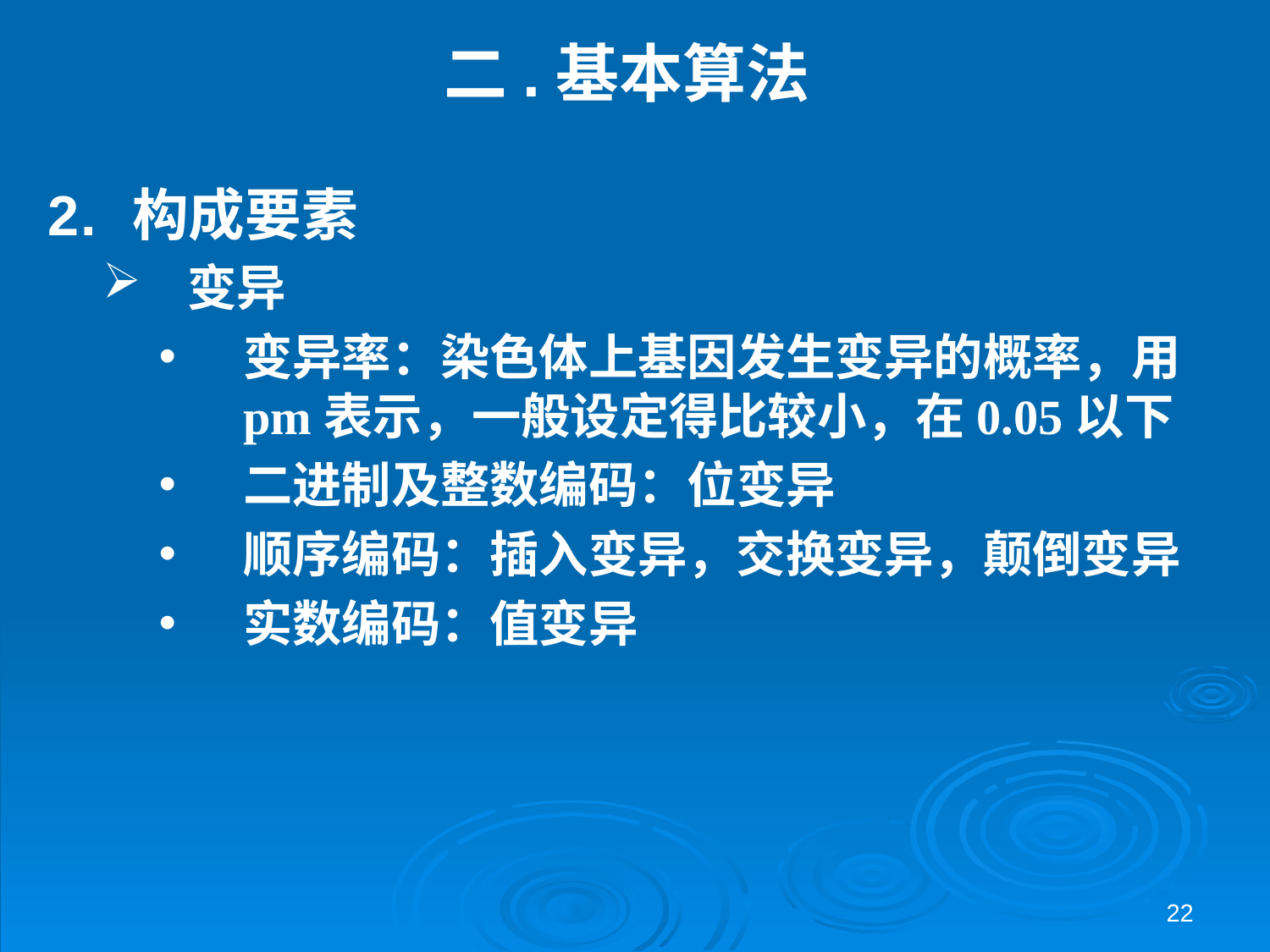

# 二.基本算法
构成要素
变异
变异率：染色体上基因发生变异的概率，用pm表示，一般设定得比较小，在0.05以下
二进制及整数编码：位变异
顺序编码：插入变异，交换变异，颠倒变异
实数编码：值变异
22